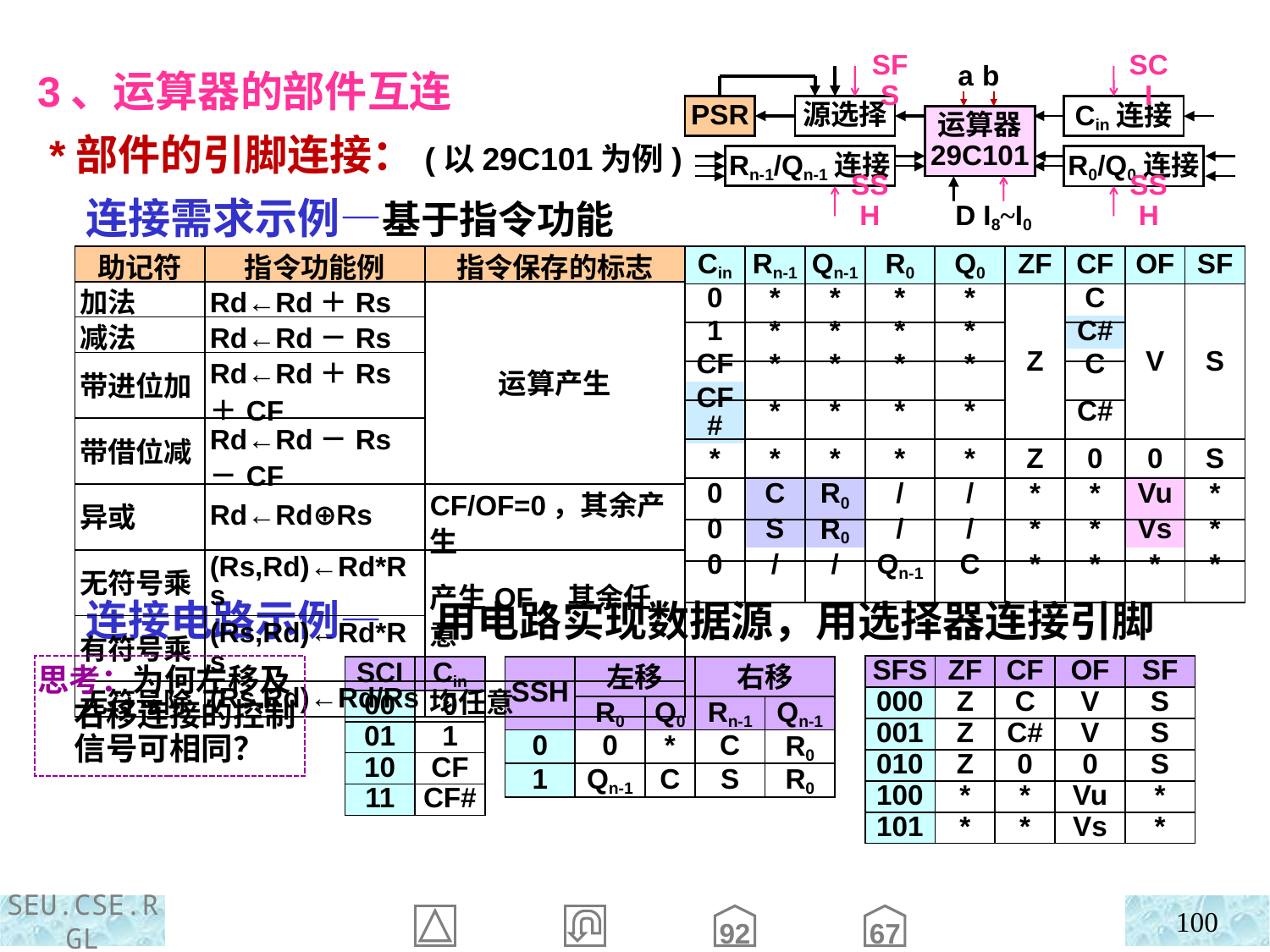

3、运算器的部件互连
 *部件的引脚连接：(以29C101为例)
    连接需求示例—基于指令功能

    连接电路示例—
SFS
SCI
a  b
PSR
源选择
Cin连接
运算器
29C101
Rn-1/Qn-1连接
R0/Q0连接
SSH
SSH
D I8~I0
| 助记符 | 指令功能例 | 指令保存的标志 |
| --- | --- | --- |
| 加法 | Rd←Rd＋Rs | 运算产生 |
| 减法 | Rd←Rd－Rs |  |
| 带进位加 | Rd←Rd＋Rs＋CF |  |
| 带借位减 | Rd←Rd－Rs－CF |  |
| 异或 | Rd←Rd⊕Rs | CF/OF=0，其余产生 |
| 无符号乘 | (Rs,Rd)←Rd\*Rs | 产生OF，其余任意 |
| 有符号乘 | (Rs,Rd)←Rd\*Rs |  |
| 无符号除 | (Rs,Rd)←Rd/Rs | 均任意 |
| Cin | Rn-1 | Qn-1 | R0 | Q0 | ZF | CF | OF | SF |
| --- | --- | --- | --- | --- | --- | --- | --- | --- |
|  |  |  |  |  |  |  |  |  |
|  |  |  |  |  |  |  |  |  |
|  |  |  |  |  |  |  |  |  |
|  |  |  |  |  |  |  |  |  |
|  |  |  |  |  |  |  |  |  |
|  |  |  |  |  |  |  |  |  |
|  |  |  |  |  |  |  |  |  |
|  |  |  |  |  |  |  |  |  |
| 0 | \* | \* | \* | \* | Z | C | V | S |
| --- | --- | --- | --- | --- | --- | --- | --- | --- |
| 1 | \* | \* | \* | \* |  | C# |  |  |
| CF | \* | \* | \* | \* |  | C |  |  |
| CF# | \* | \* | \* | \* |  | C# |  |  |
| \* | \* | \* | \* | \* | Z | 0 | 0 | S |
| 0 | C | R0 | / | / | \* | \* | Vu | \* |
| 0 | S | R0 | / | / | \* | \* | Vs | \* |
| 0 | / | / | Qn-1 | C | \* | \* | \* | \* |
用电路实现数据源，用选择器连接引脚
| SFS | ZF | CF | OF | SF |
| --- | --- | --- | --- | --- |
| 000 | Z | C | V | S |
| 001 | Z | C# | V | S |
| 010 | Z | 0 | 0 | S |
| 100 | \* | \* | Vu | \* |
| 101 | \* | \* | Vs | \* |
思考：为何左移及右移连接的控制信号可相同？
| SCI | Cin |
| --- | --- |
| 00 | 0 |
| 01 | 1 |
| 10 | CF |
| 11 | CF# |
| SSH | 左移 |  | 右移 |  |
| --- | --- | --- | --- | --- |
|  | R0 | Q0 | Rn-1 | Qn-1 |
| 0 | 0 | \* | C | R0 |
| 1 | Qn-1 | C | S | R0 |
100

67
92